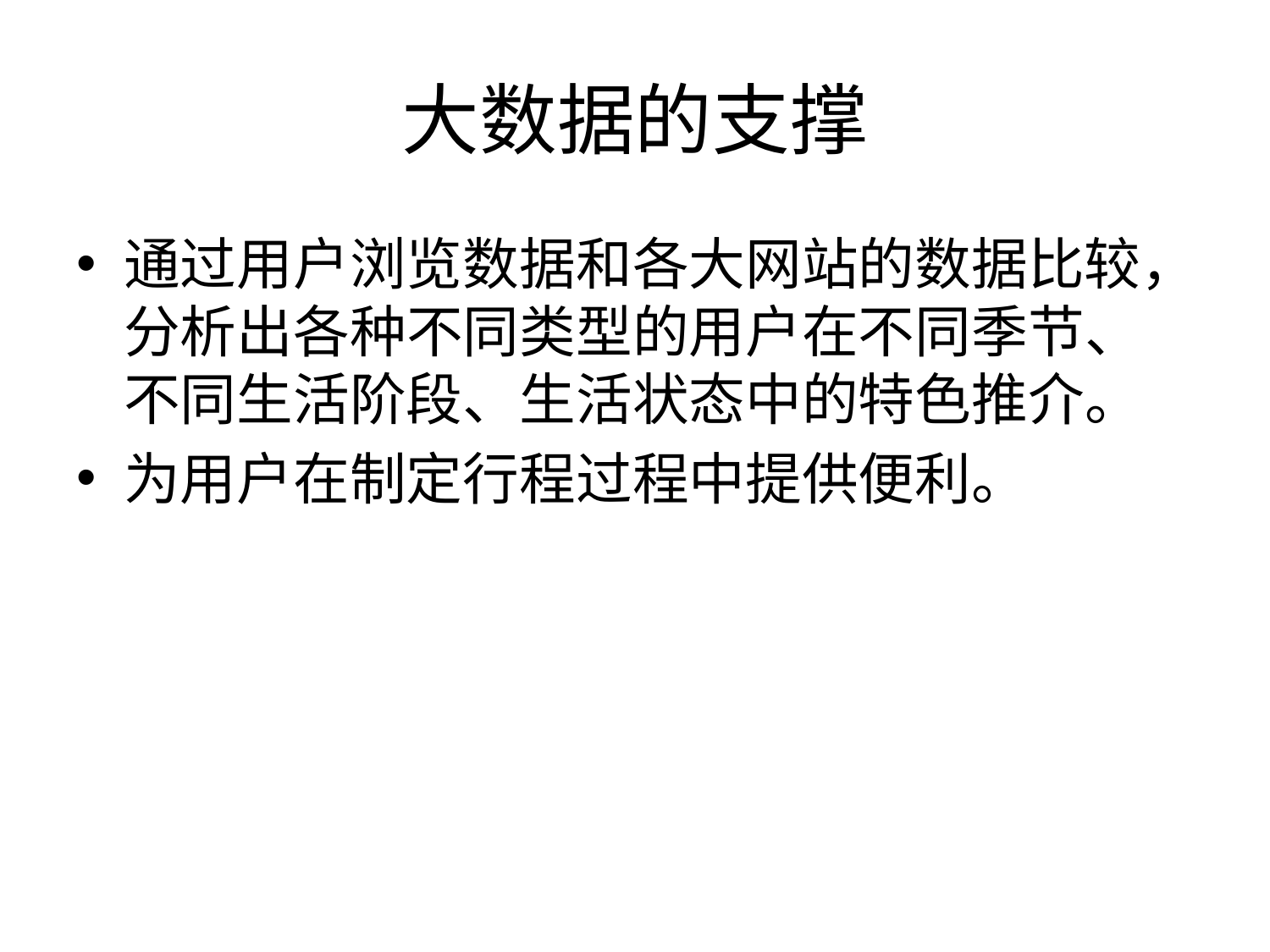

# 大数据的支撑
通过用户浏览数据和各大网站的数据比较，分析出各种不同类型的用户在不同季节、不同生活阶段、生活状态中的特色推介。
为用户在制定行程过程中提供便利。